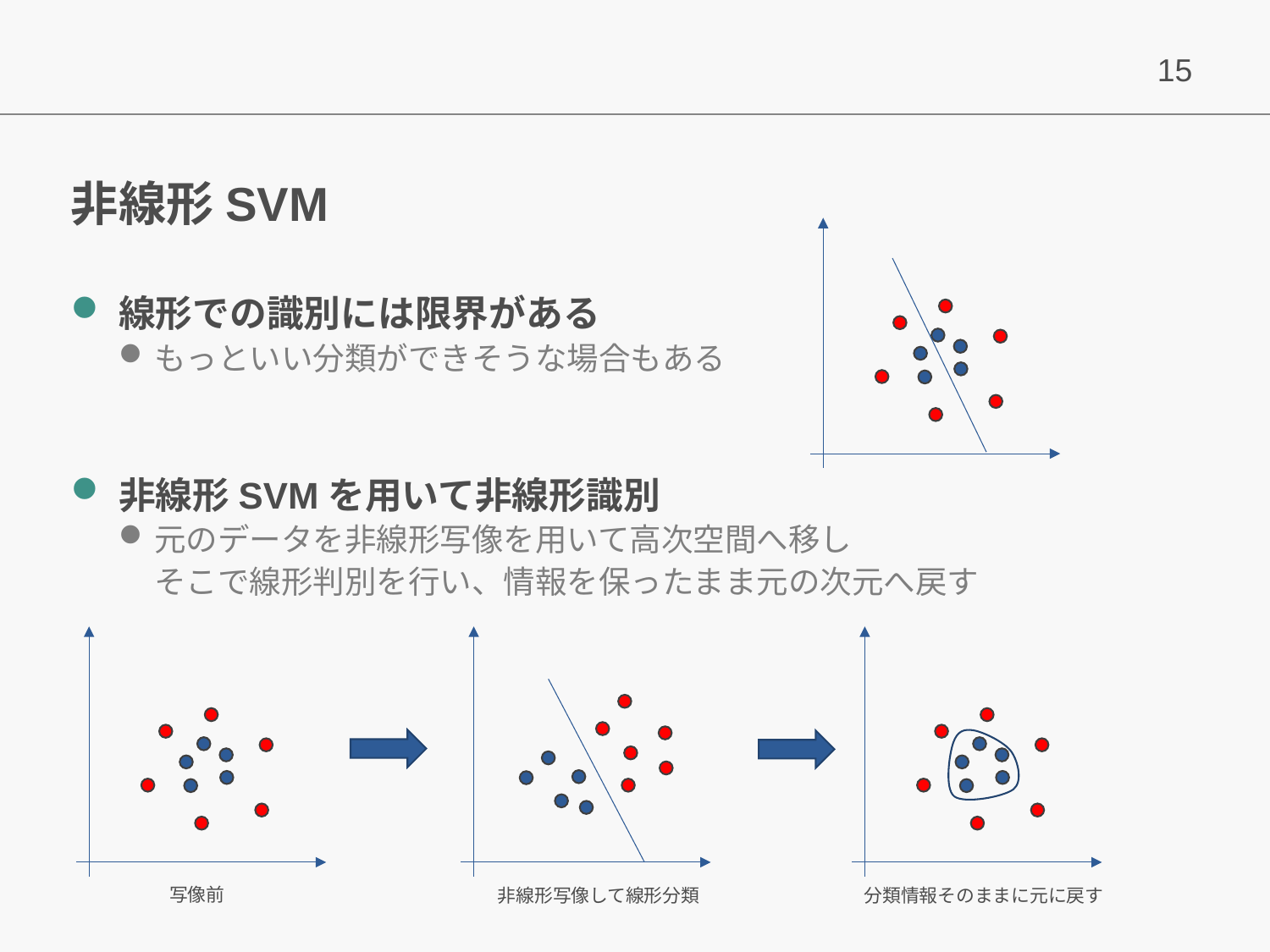

# 非線形SVM

線形での識別には限界がある
もっといい分類ができそうな場合もある

非線形SVMを用いて非線形識別
元のデータを非線形写像を用いて高次空間へ移し
そこで線形判別を行い、情報を保ったまま元の次元へ戻す

写像前
非線形写像して線形分類
分類情報そのままに元に戻す